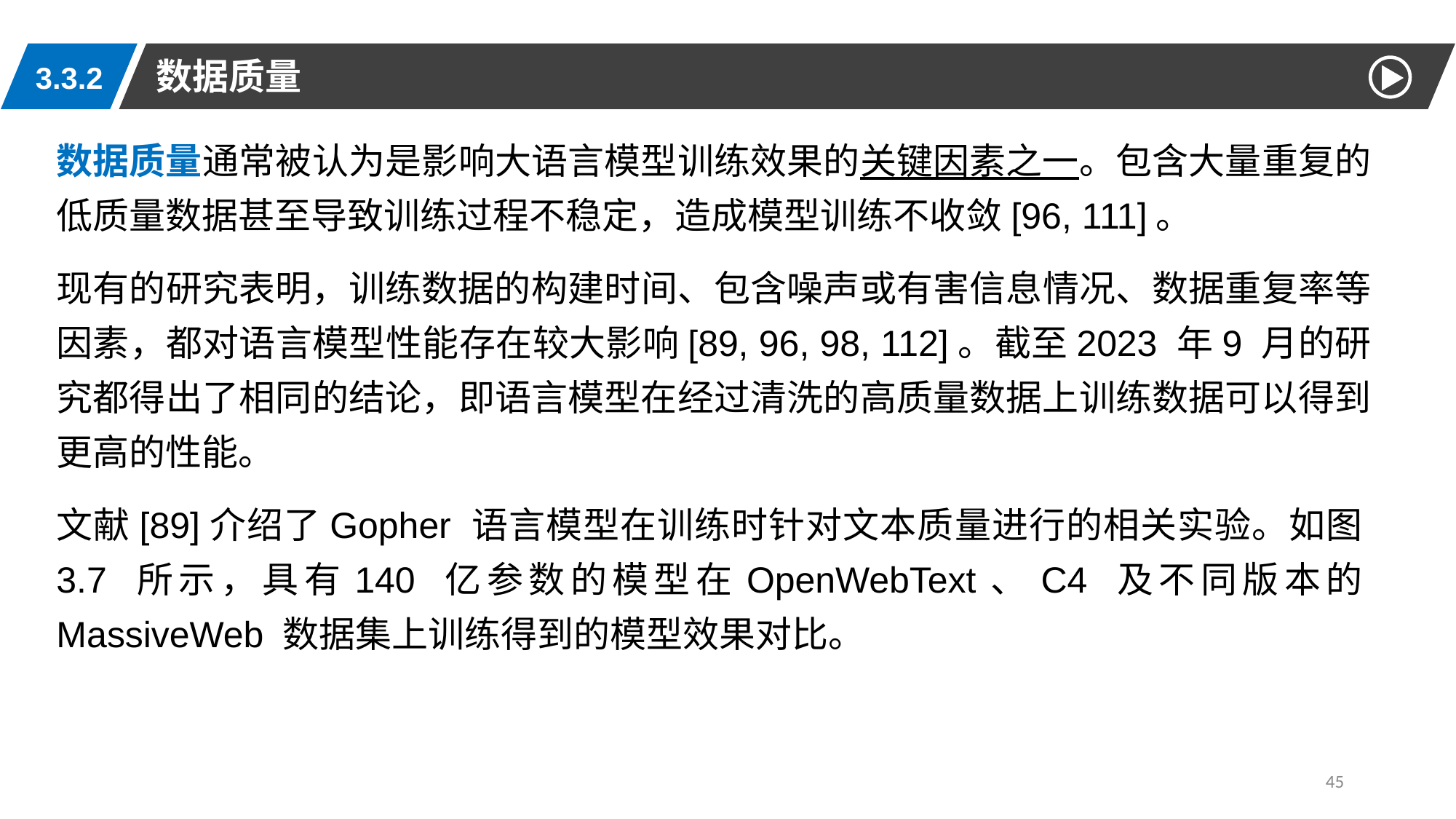

数据质量
3.3.2

数据质量通常被认为是影响大语言模型训练效果的关键因素之一。包含大量重复的低质量数据甚至导致训练过程不稳定，造成模型训练不收敛[96, 111]。
现有的研究表明，训练数据的构建时间、包含噪声或有害信息情况、数据重复率等因素，都对语言模型性能存在较大影响[89, 96, 98, 112]。截至2023 年9 月的研究都得出了相同的结论，即语言模型在经过清洗的高质量数据上训练数据可以得到更高的性能。
文献[89]介绍了Gopher 语言模型在训练时针对文本质量进行的相关实验。如图3.7 所示，具有140 亿参数的模型在OpenWebText、C4 及不同版本的MassiveWeb 数据集上训练得到的模型效果对比。

45